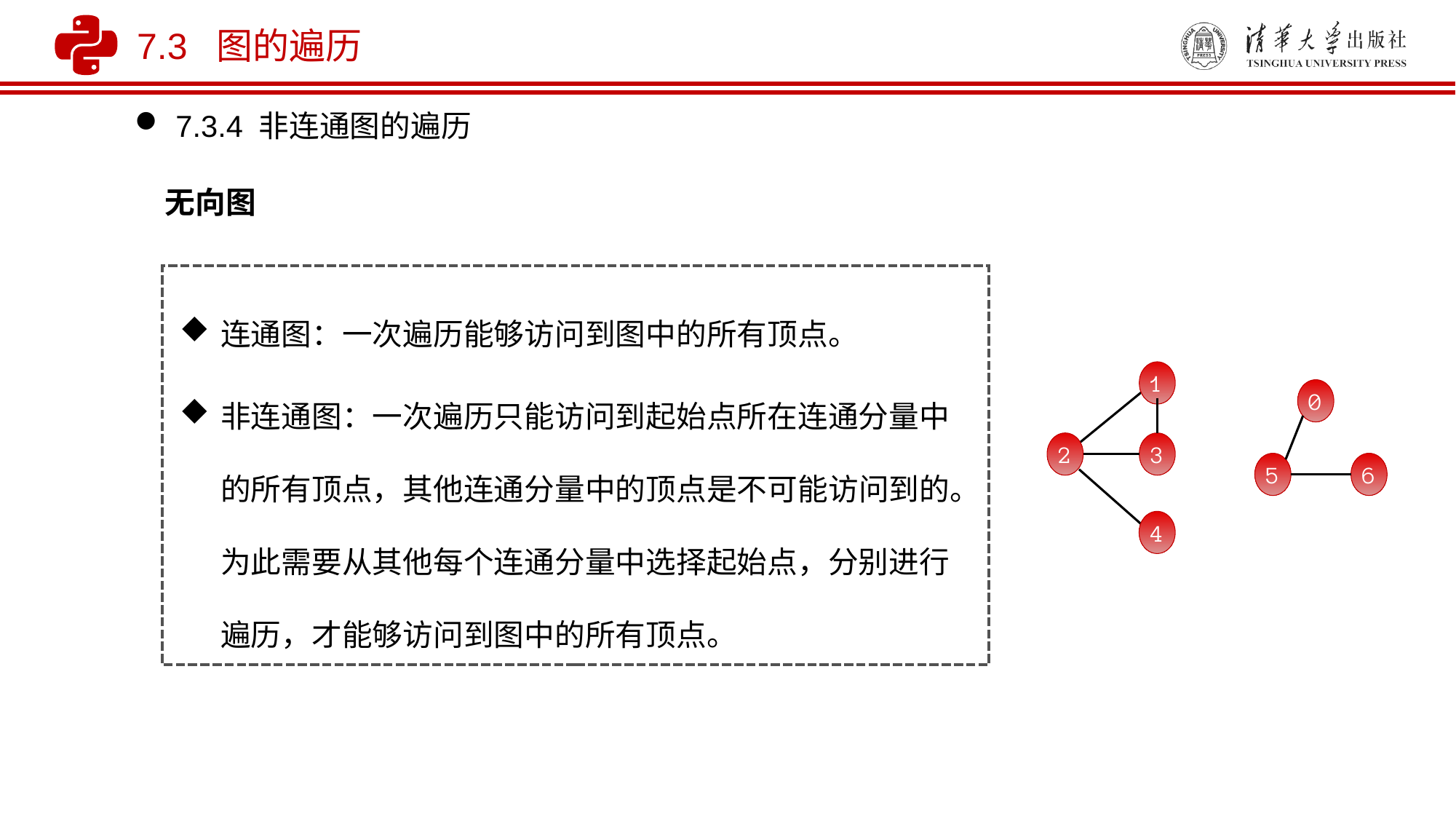

7.3  图的遍历
7.3.4 非连通图的遍历
无向图
连通图：一次遍历能够访问到图中的所有顶点。
非连通图：一次遍历只能访问到起始点所在连通分量中的所有顶点，其他连通分量中的顶点是不可能访问到的。为此需要从其他每个连通分量中选择起始点，分别进行遍历，才能够访问到图中的所有顶点。
1
0

2
3
5
6

4